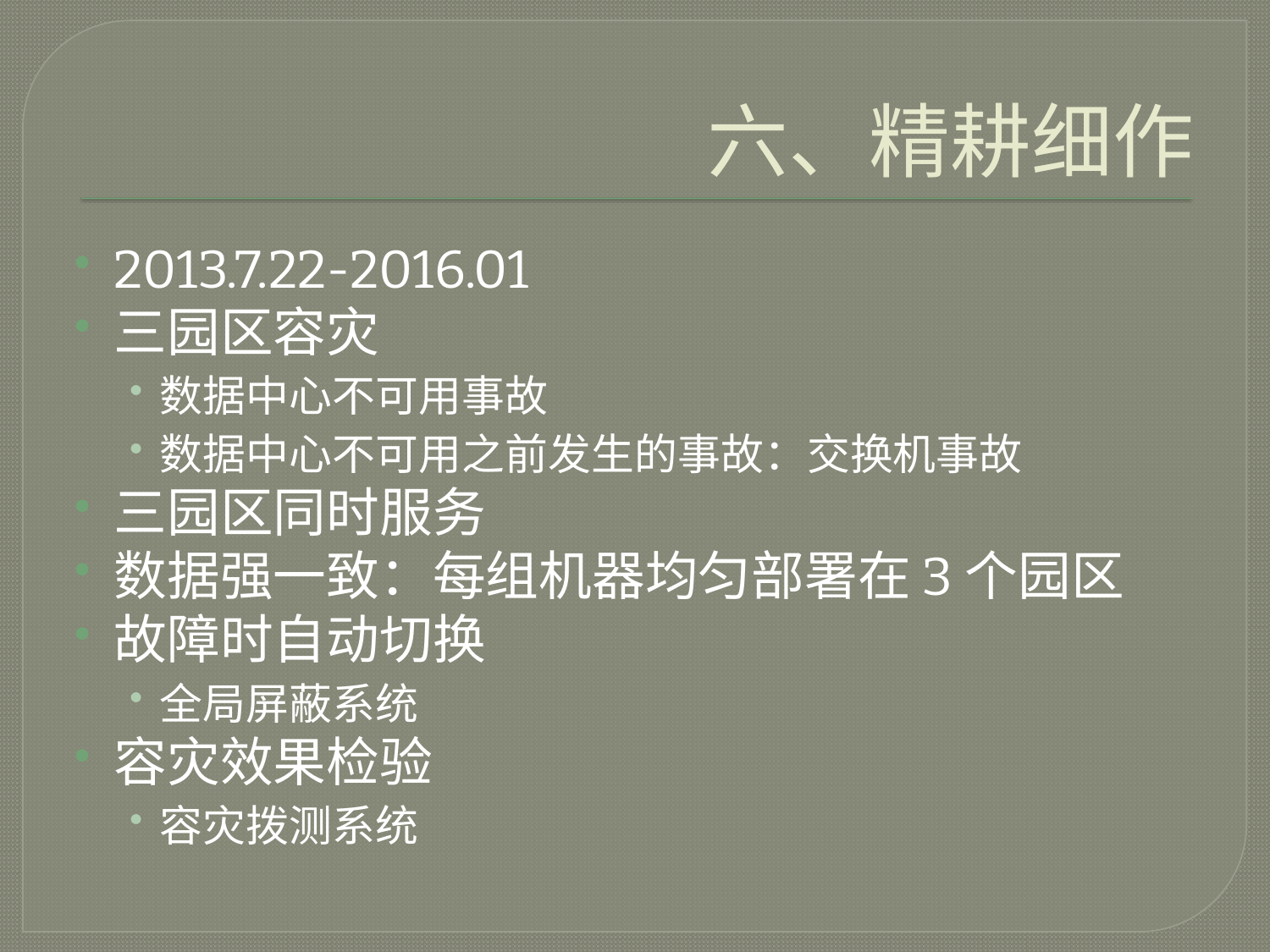

# 六、精耕细作
2013.7.22-2016.01
三园区容灾
数据中心不可用事故
数据中心不可用之前发生的事故：交换机事故
三园区同时服务
数据强一致：每组机器均匀部署在3个园区
故障时自动切换
全局屏蔽系统
容灾效果检验
容灾拨测系统